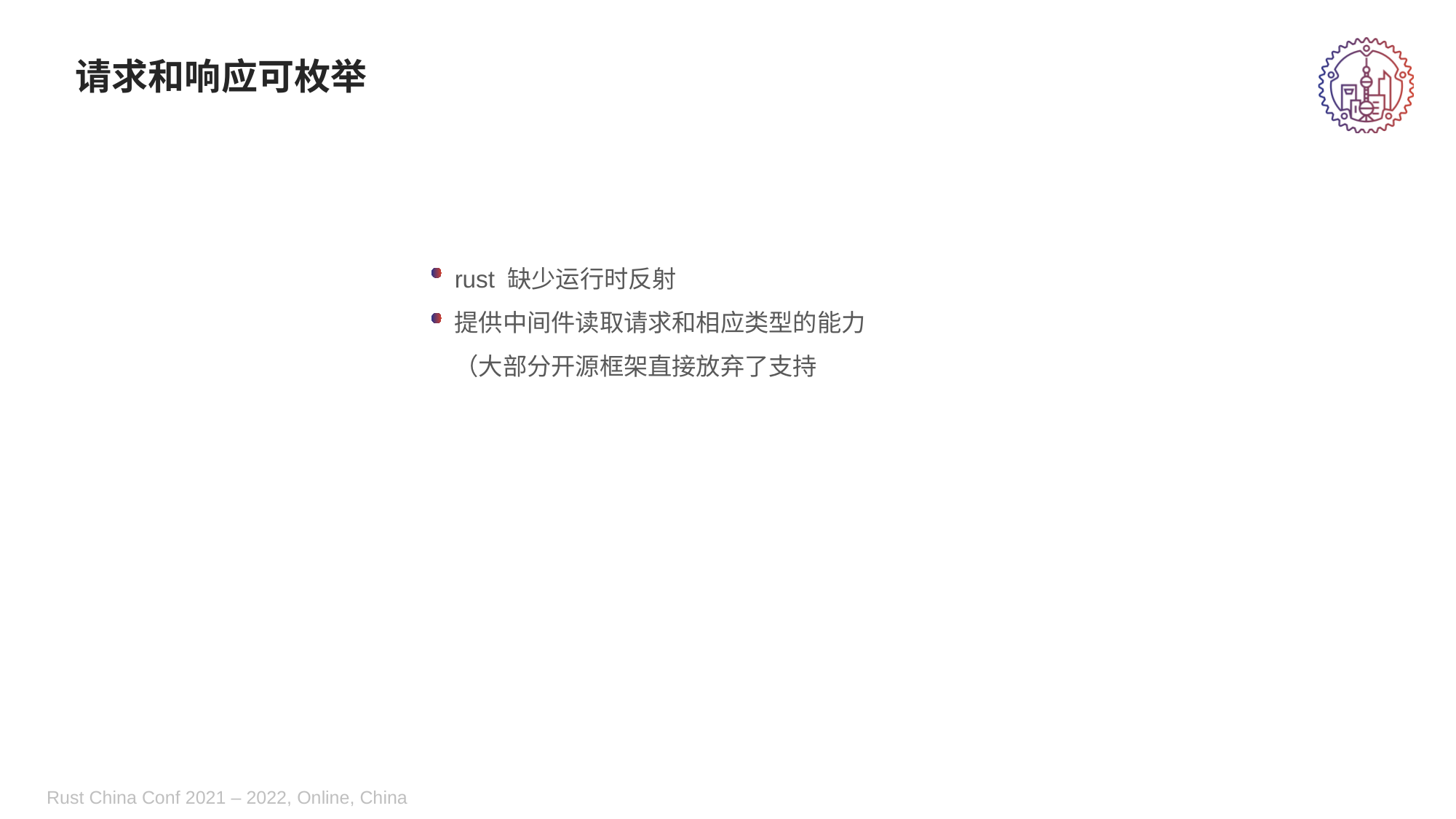

请求和响应可枚举
rust 缺少运行时反射
提供中间件读取请求和相应类型的能力
（大部分开源框架直接放弃了支持